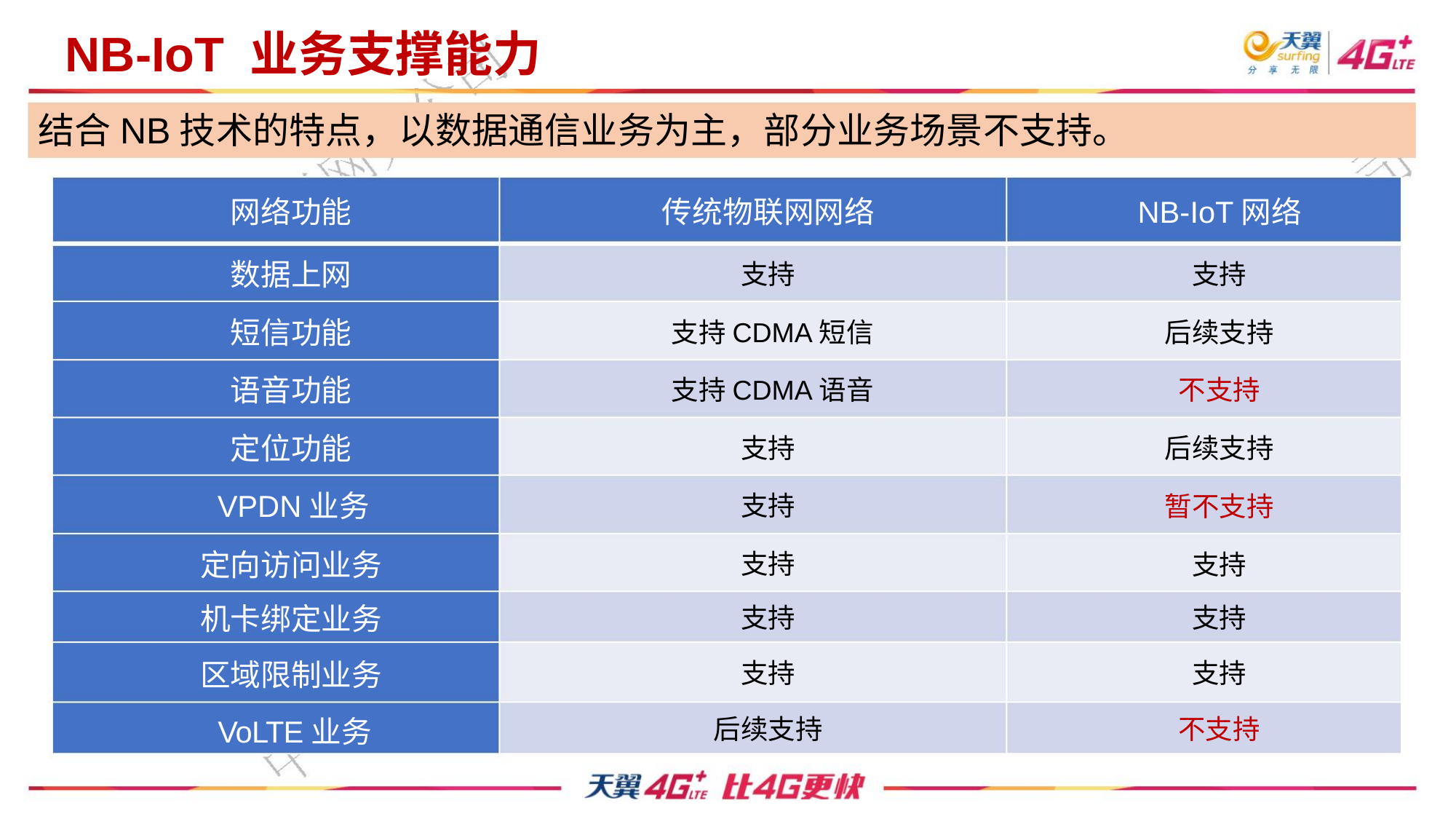

NB-IoT 业务支撑能力
结合NB技术的特点，以数据通信业务为主，部分业务场景不支持。
网络功能
传统物联网网络
NB-IoT网络
数据上网
短信功能
支持
支持CDMA短信
支持CDMA语音
支持
支持
后续支持
不支持
后续支持
暂不支持
支持
语音功能
定位功能
VPDN业务
定向访问业务
机卡绑定业务
区域限制业务
VoLTE业务
支持
支持
支持
支持
支持
支持
后续支持
不支持